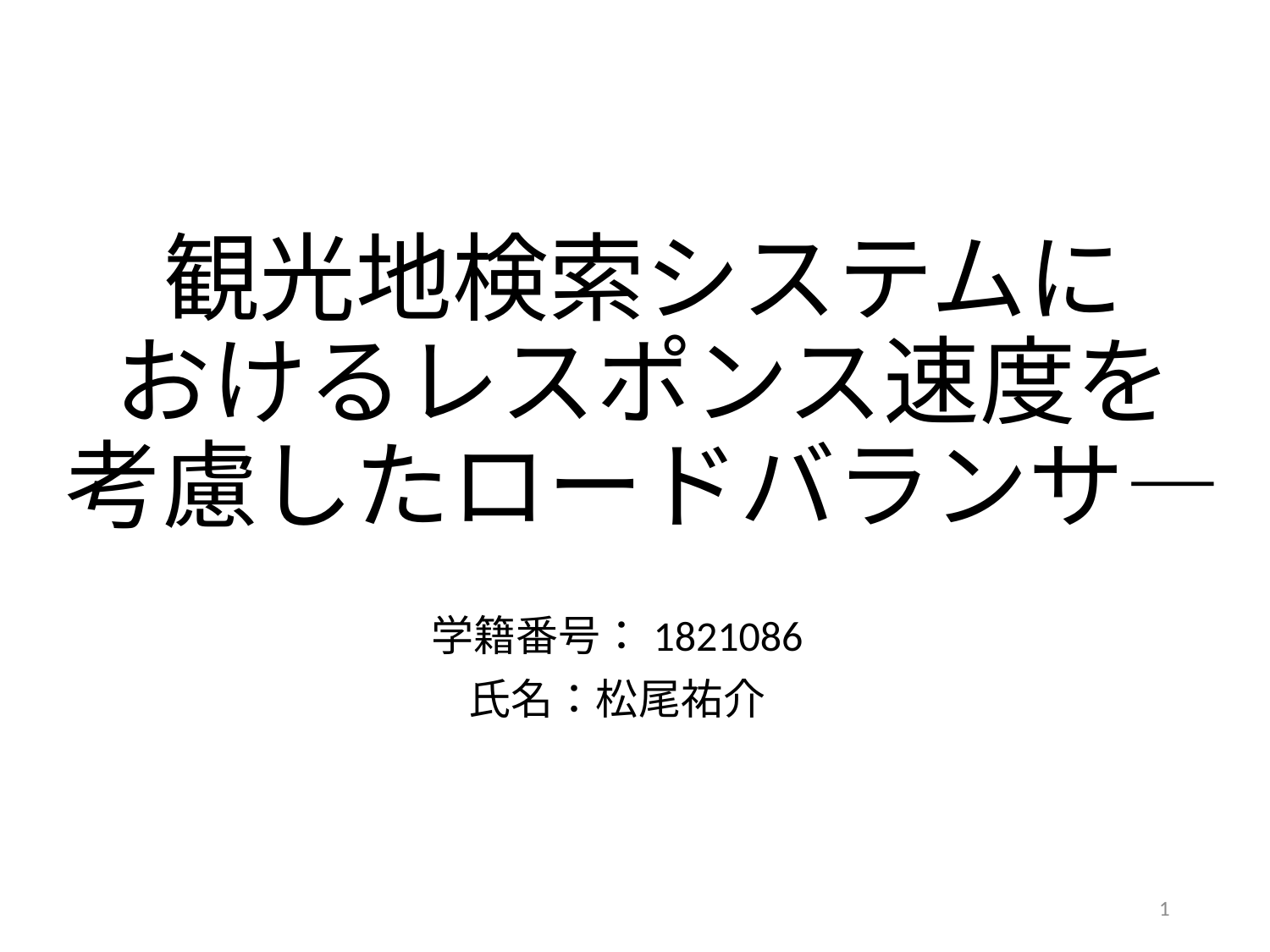

# 観光地検索システムに おけるレスポンス速度を 考慮したロードバランサ―
学籍番号：1821086
氏名：松尾祐介
1